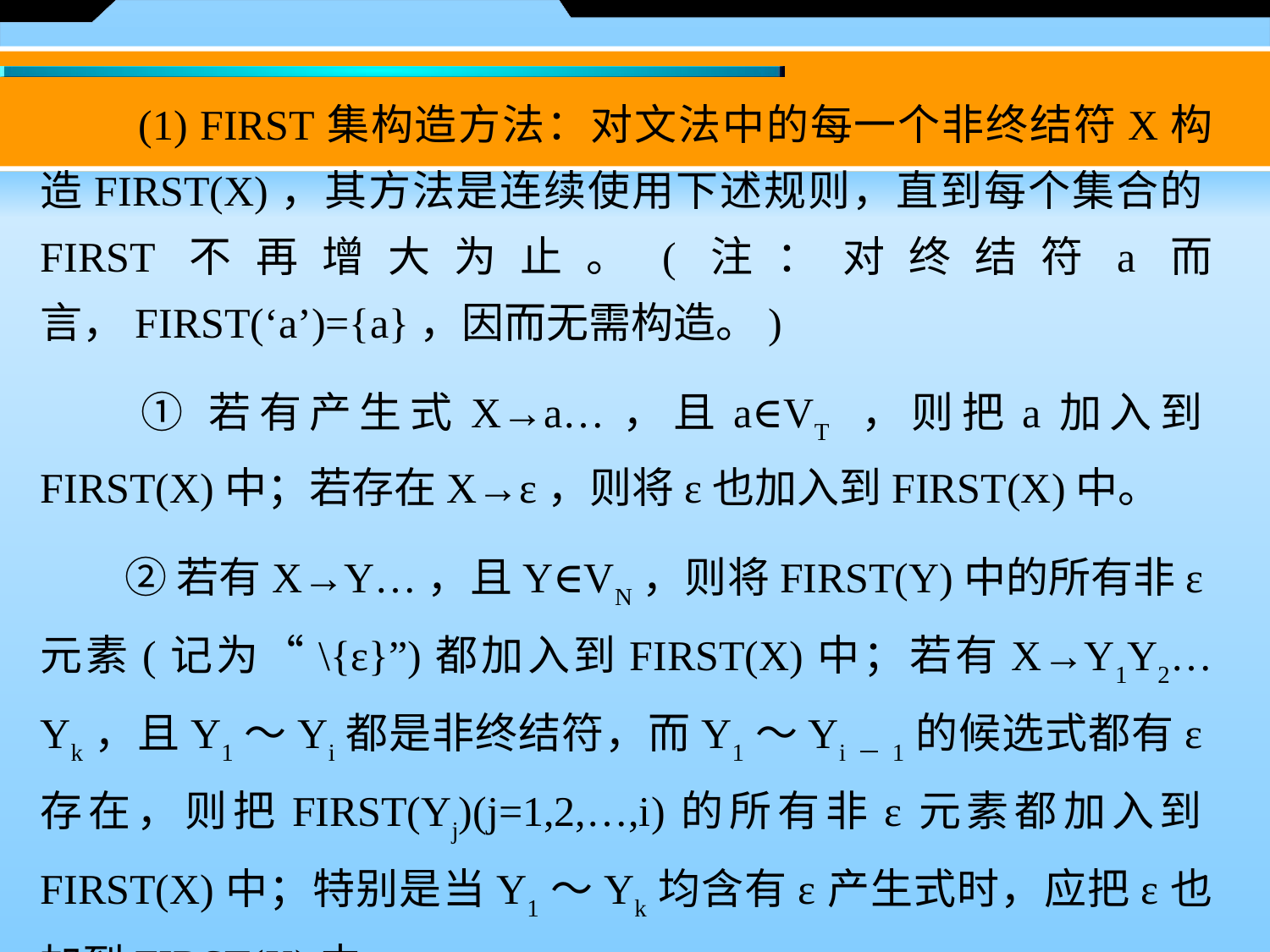

(1) FIRST集构造方法：对文法中的每一个非终结符X构造FIRST(X)，其方法是连续使用下述规则，直到每个集合的FIRST不再增大为止。(注：对终结符a而言，FIRST(‘a’)={a}，因而无需构造。)
　　① 若有产生式X→a…，且a∈VT ，则把a加入到FIRST(X)中；若存在X→ε，则将ε也加入到FIRST(X)中。
　　② 若有X→Y…，且Y∈VN，则将FIRST(Y)中的所有非ε元素(记为“\{ε}”)都加入到FIRST(X)中；若有X→Y1Y2…Yk，且Y1～Yi都是非终结符，而Y1～Yi－1的候选式都有ε存在，则把FIRST(Yj)(j=1,2,…,i)的所有非ε元素都加入到FIRST(X)中；特别是当Y1～Yk均含有ε产生式时，应把ε也加到FIRST(X)中。